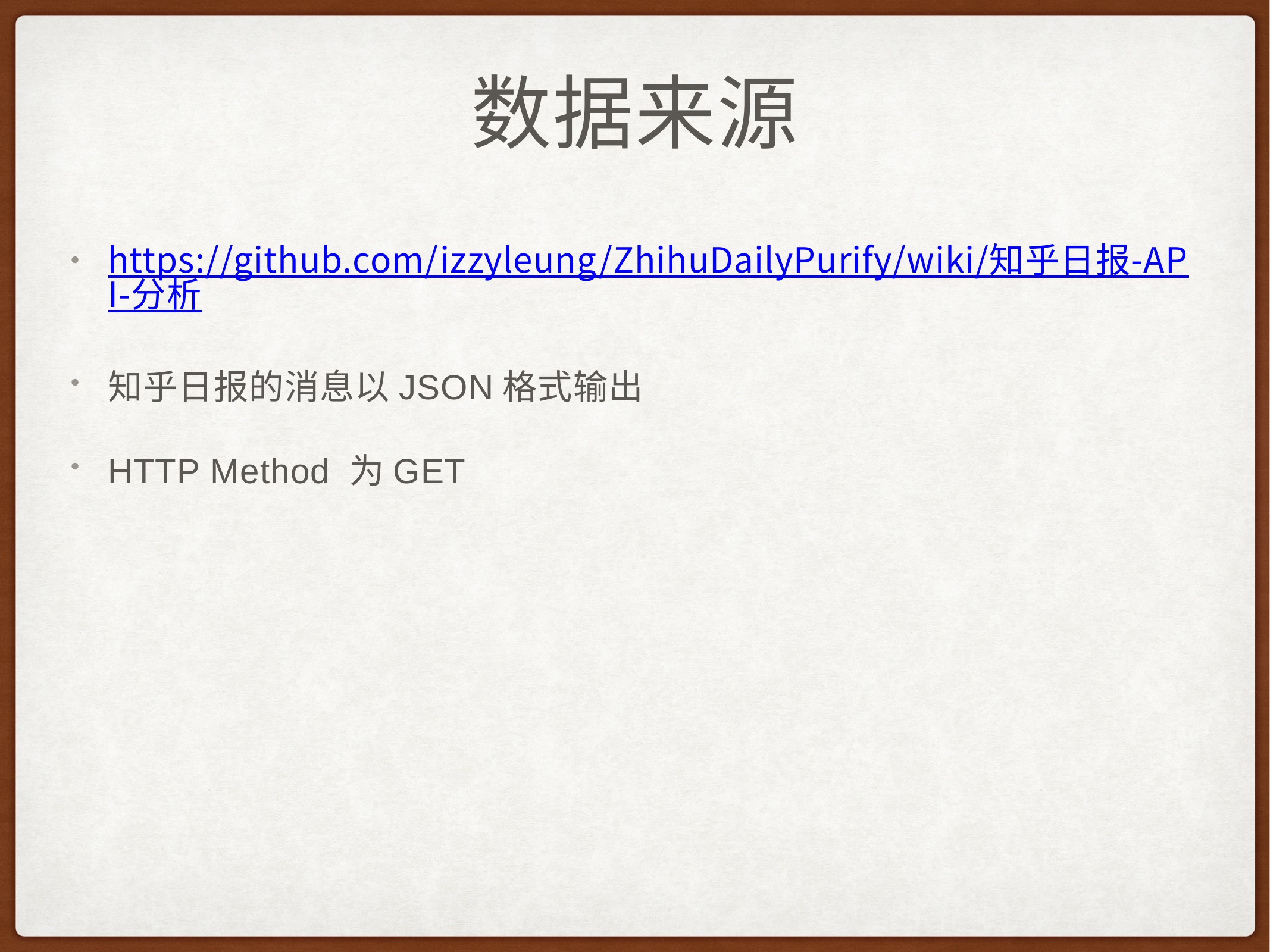

# 数据来源
https://github.com/izzyleung/ZhihuDailyPurify/wiki/知乎日报-API-分析
知乎日报的消息以JSON格式输出
HTTP Method 为GET